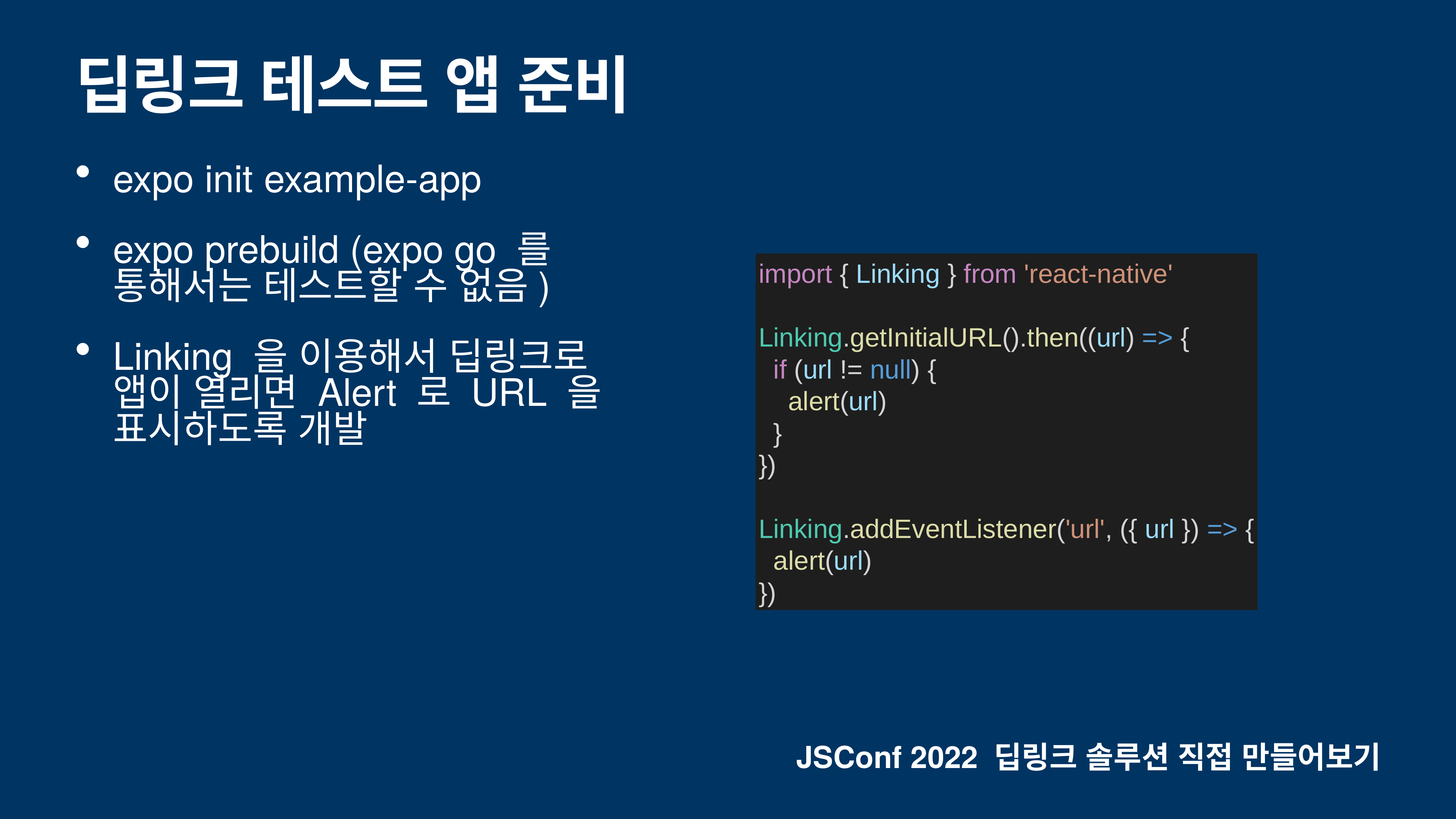

# 딥링크 테스트 앱 준비
expo init example-app
expo prebuild (expo go 를 통해서는 테스트할 수 없음)
Linking 을 이용해서 딥링크로 앱이 열리면 Alert 로 URL 을 표시하도록 개발
import { Linking } from 'react-native'

Linking.getInitialURL().then((url) => {
  if (url != null) {
    alert(url)
  }
})

Linking.addEventListener('url', ({ url }) => {
  alert(url)
})
JSConf 2022 딥링크 솔루션 직접 만들어보기